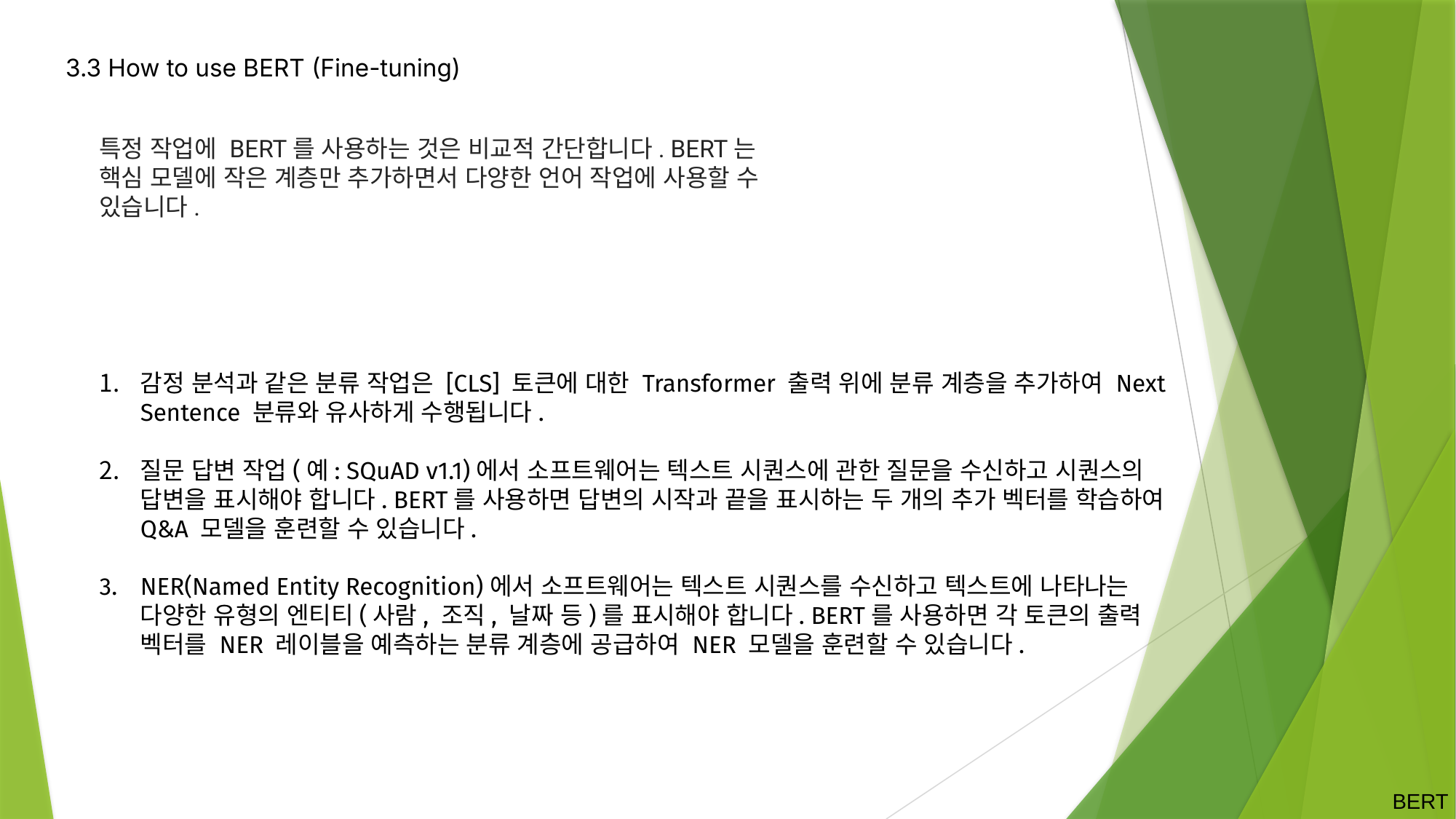

3.3 How to use BERT (Fine-tuning)
특정 작업에 BERT를 사용하는 것은 비교적 간단합니다. BERT는 핵심 모델에 작은 계층만 추가하면서 다양한 언어 작업에 사용할 수 있습니다.
감정 분석과 같은 분류 작업은 [CLS] 토큰에 대한 Transformer 출력 위에 분류 계층을 추가하여 Next Sentence 분류와 유사하게 수행됩니다.

질문 답변 작업(예: SQuAD v1.1)에서 소프트웨어는 텍스트 시퀀스에 관한 질문을 수신하고 시퀀스의 답변을 표시해야 합니다. BERT를 사용하면 답변의 시작과 끝을 표시하는 두 개의 추가 벡터를 학습하여 Q&A 모델을 훈련할 수 있습니다.

NER(Named Entity Recognition)에서 소프트웨어는 텍스트 시퀀스를 수신하고 텍스트에 나타나는 다양한 유형의 엔티티(사람, 조직, 날짜 등)를 표시해야 합니다. BERT를 사용하면 각 토큰의 출력 벡터를 NER 레이블을 예측하는 분류 계층에 공급하여 NER 모델을 훈련할 수 있습니다.
BERT